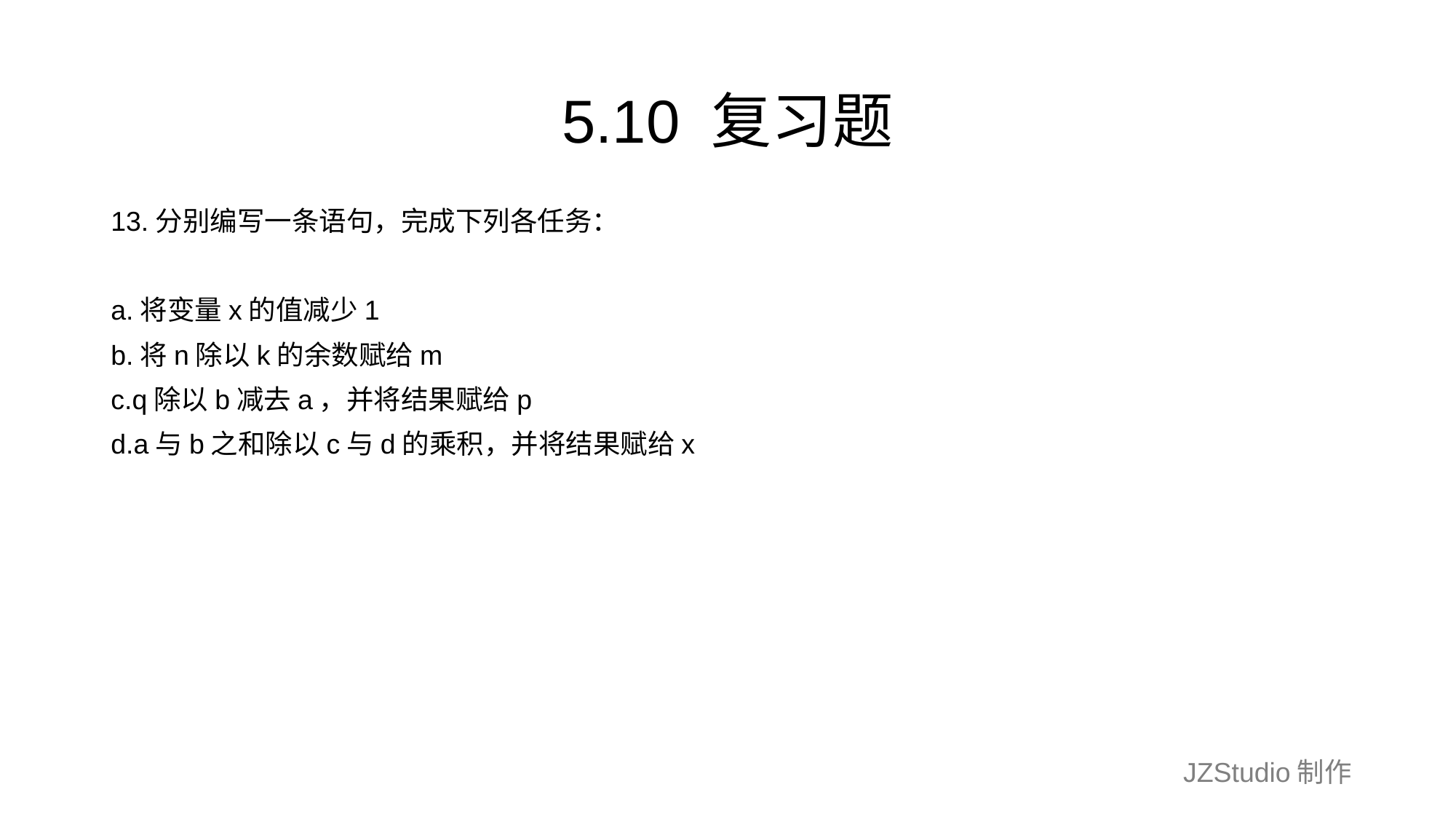

# 5.10 复习题
13.分别编写一条语句，完成下列各任务：

a.将变量x的值减少1
b.将n除以k的余数赋给m
c.q除以b减去a，并将结果赋给p
d.a与b之和除以c与d的乘积，并将结果赋给x